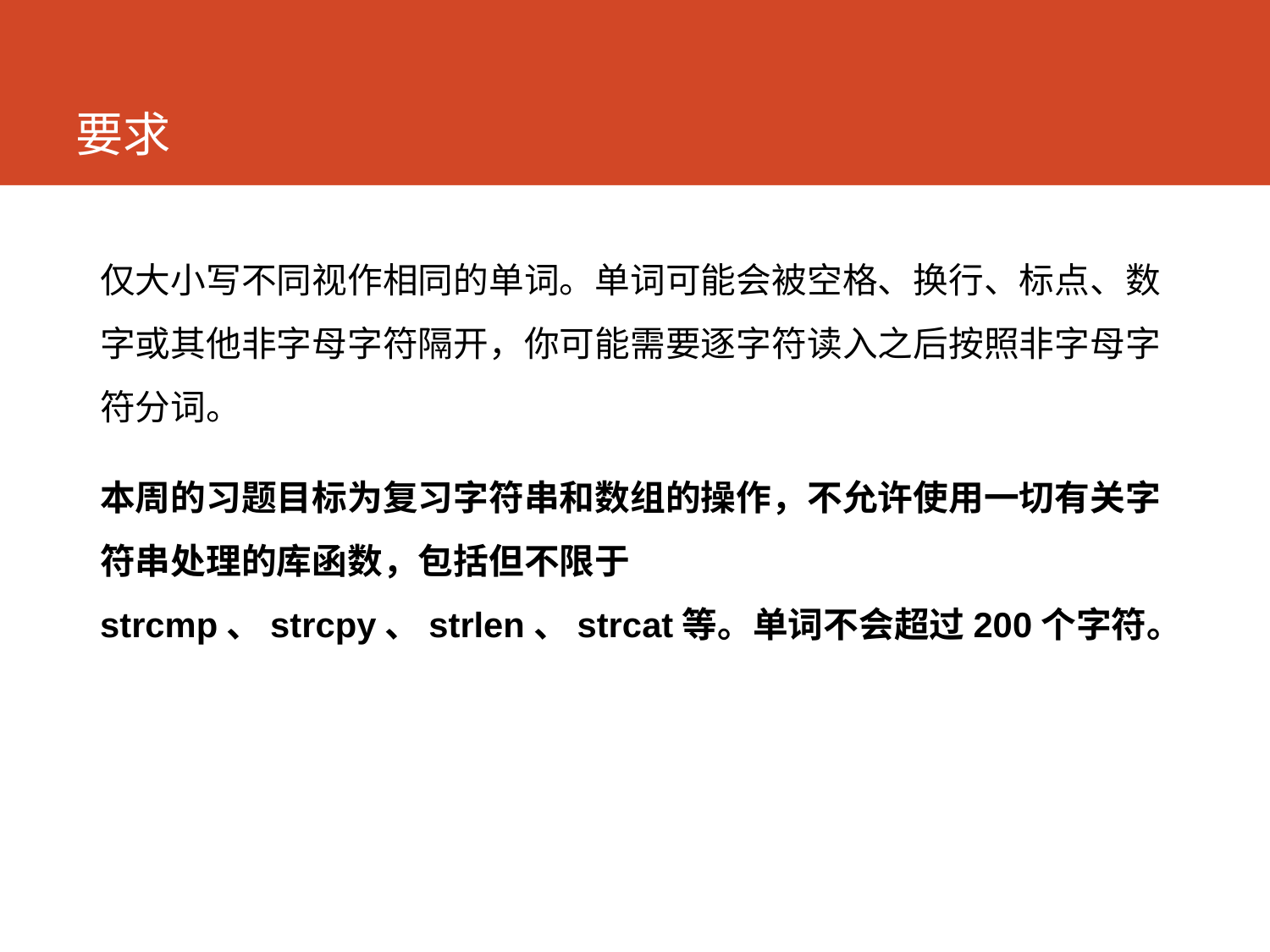

# 要求
仅大小写不同视作相同的单词。单词可能会被空格、换行、标点、数字或其他非字母字符隔开，你可能需要逐字符读入之后按照非字母字符分词。
本周的习题目标为复习字符串和数组的操作，不允许使用一切有关字符串处理的库函数，包括但不限于strcmp、strcpy、strlen、strcat等。单词不会超过200个字符。